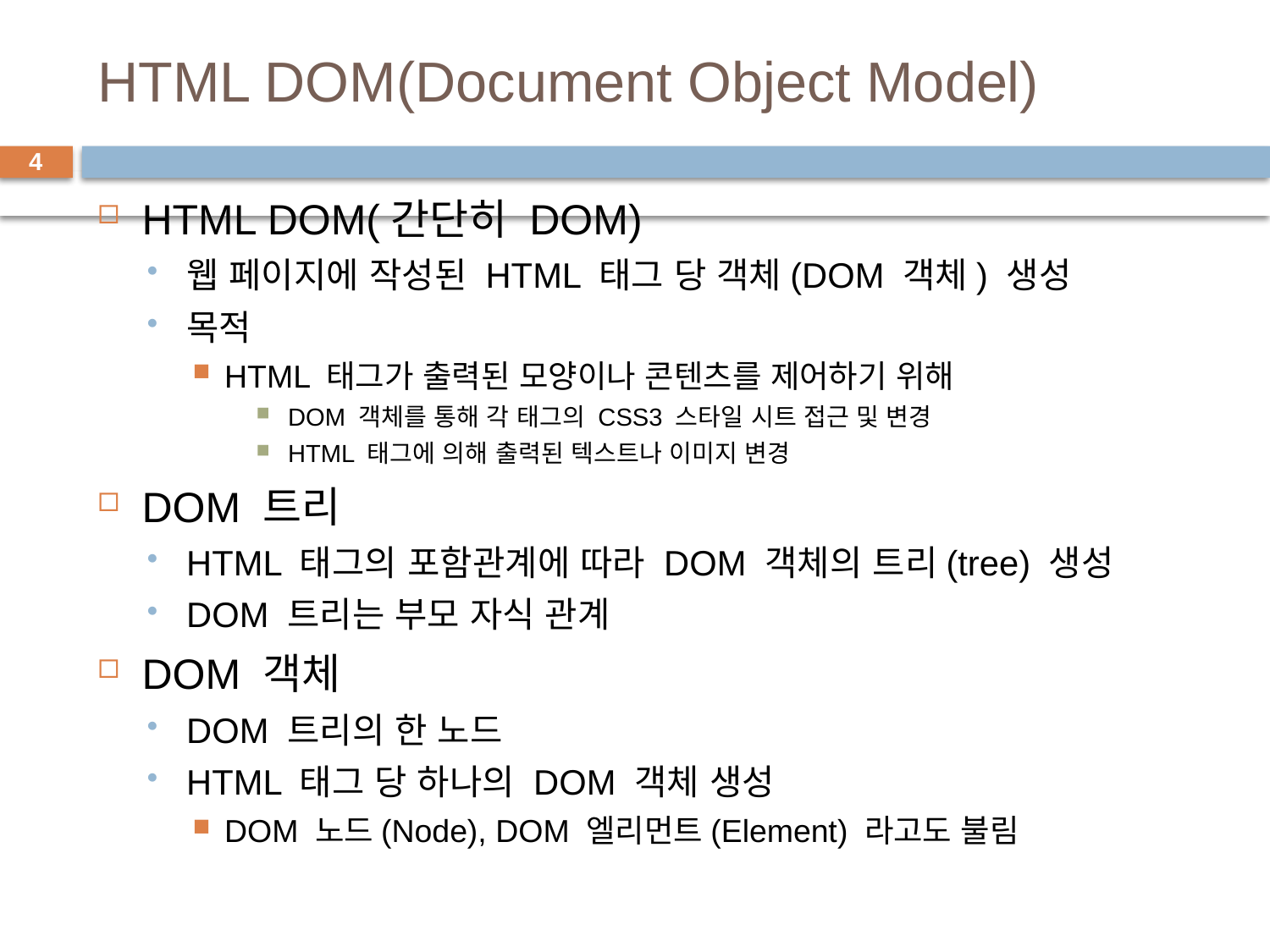

# HTML DOM(Document Object Model)
4
HTML DOM(간단히 DOM)
웹 페이지에 작성된 HTML 태그 당 객체(DOM 객체) 생성
목적
HTML 태그가 출력된 모양이나 콘텐츠를 제어하기 위해
DOM 객체를 통해 각 태그의 CSS3 스타일 시트 접근 및 변경
HTML 태그에 의해 출력된 텍스트나 이미지 변경
DOM 트리
HTML 태그의 포함관계에 따라 DOM 객체의 트리(tree) 생성
DOM 트리는 부모 자식 관계
DOM 객체
DOM 트리의 한 노드
HTML 태그 당 하나의 DOM 객체 생성
DOM 노드(Node), DOM 엘리먼트(Element) 라고도 불림